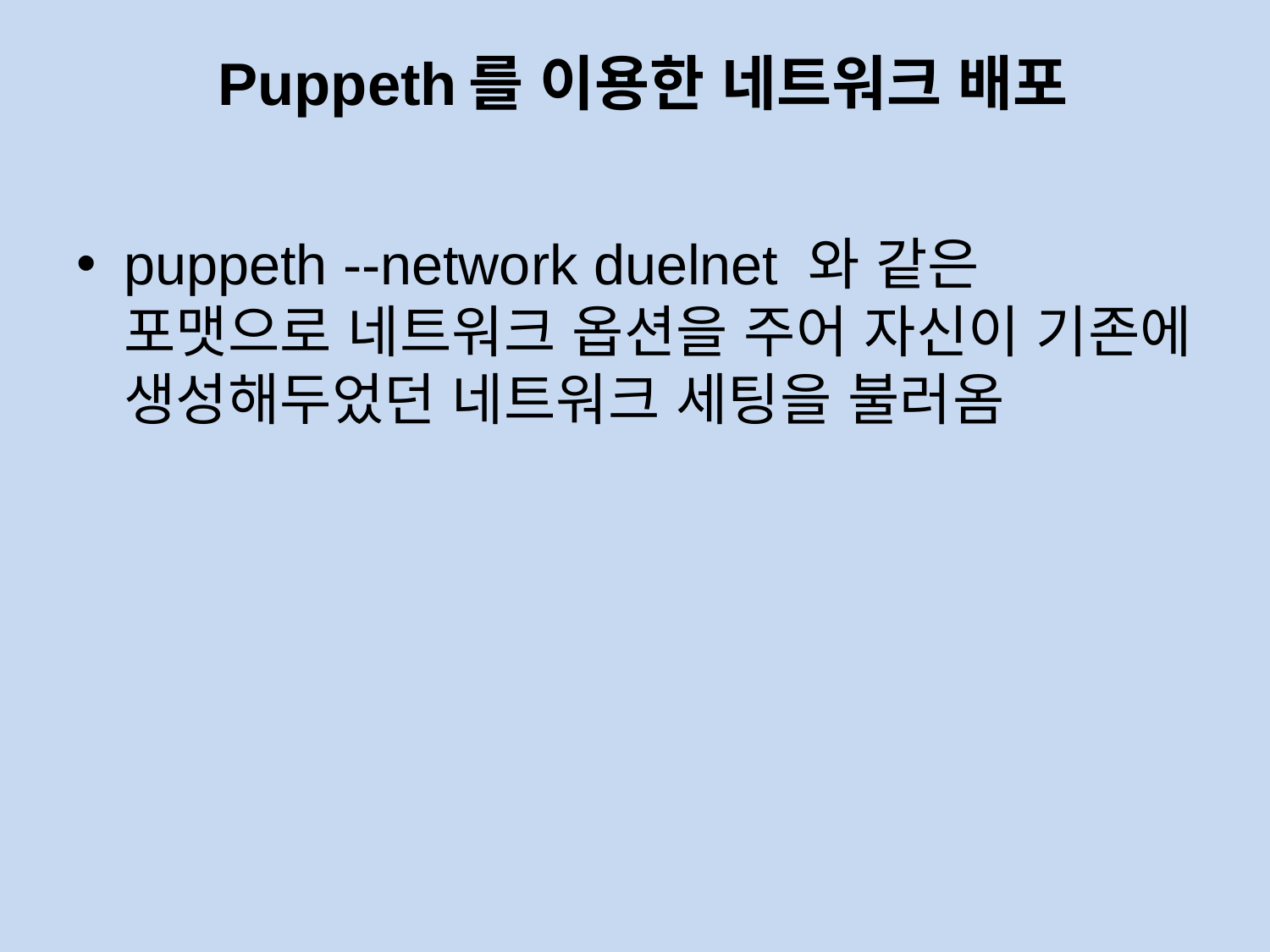

# Puppeth를 이용한 네트워크 배포
puppeth --network duelnet 와 같은 포맷으로 네트워크 옵션을 주어 자신이 기존에 생성해두었던 네트워크 세팅을 불러옴